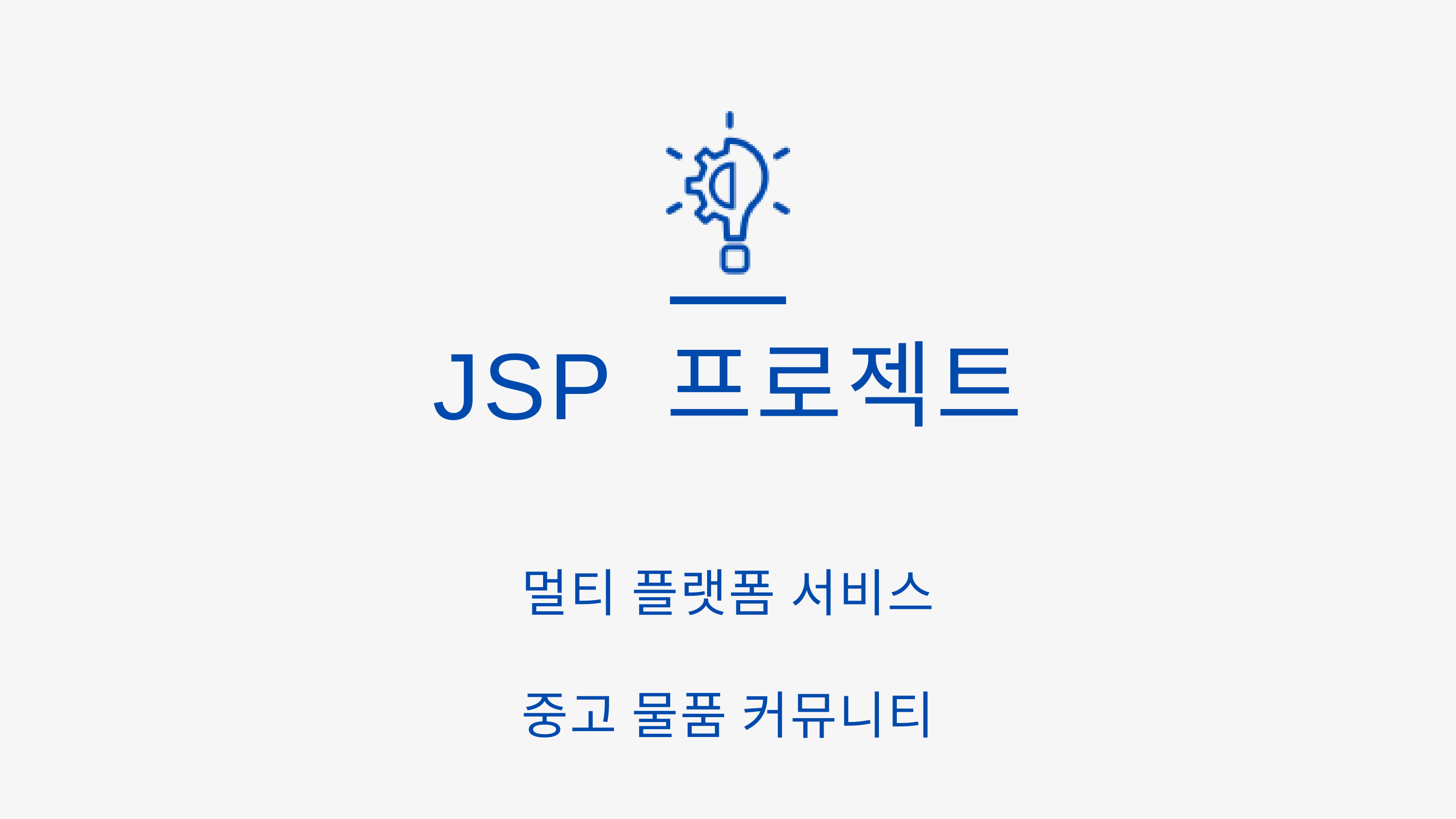

JSP 프로젝트

멀티 플랫폼 서비스

중고 물품 커뮤니티